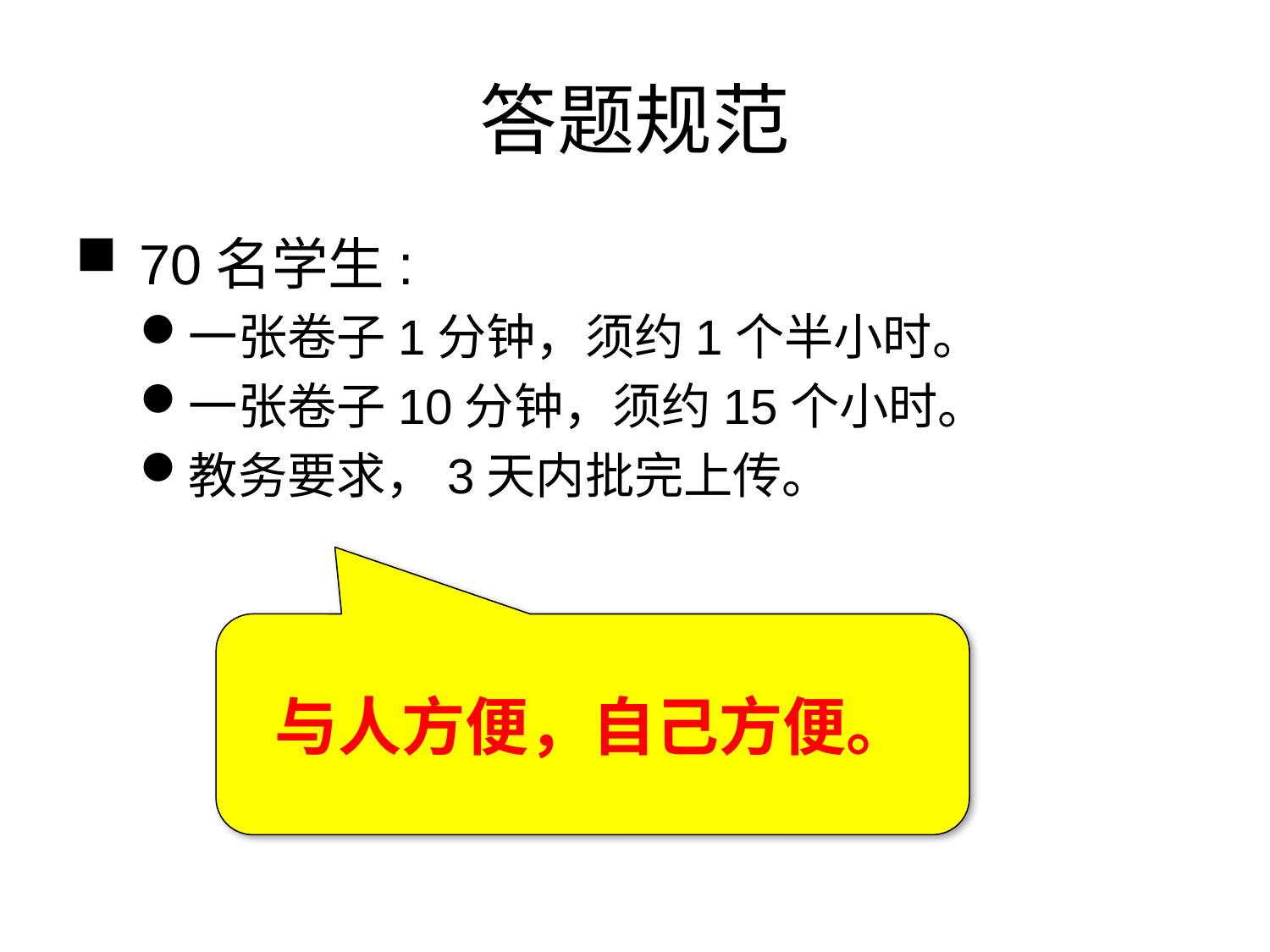

# 答题规范
 70名学生:
一张卷子1分钟，须约1个半小时。
一张卷子10分钟，须约15个小时。
教务要求，3天内批完上传。
与人方便，自己方便。